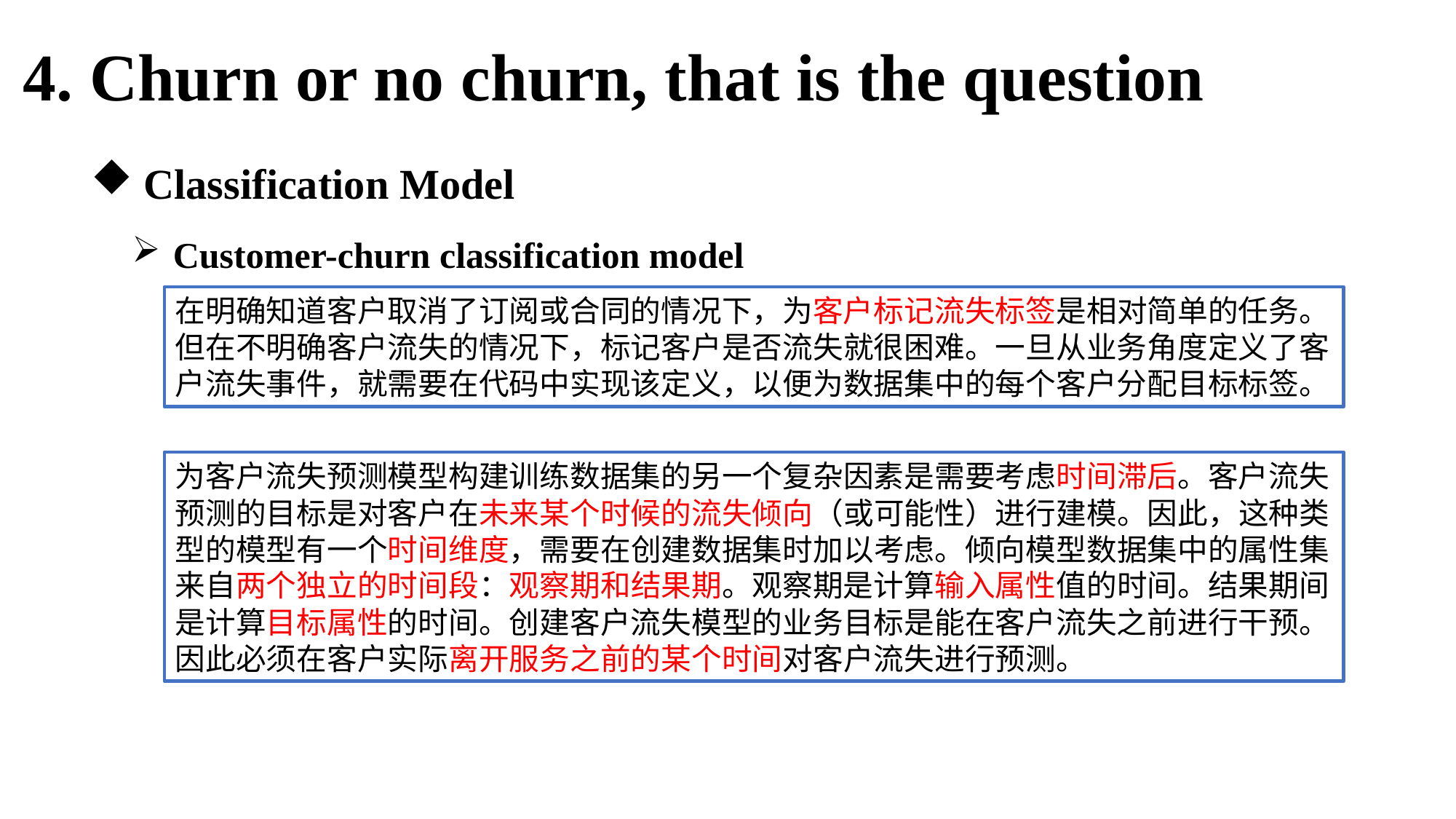

4. Churn or no churn, that is the question

 Classification Model
Customer-churn classification model
在明确知道客户取消了订阅或合同的情况下，为客户标记流失标签是相对简单的任务。但在不明确客户流失的情况下，标记客户是否流失就很困难。一旦从业务角度定义了客户流失事件，就需要在代码中实现该定义，以便为数据集中的每个客户分配目标标签。
为客户流失预测模型构建训练数据集的另一个复杂因素是需要考虑时间滞后。客户流失预测的目标是对客户在未来某个时候的流失倾向（或可能性）进行建模。因此，这种类型的模型有一个时间维度，需要在创建数据集时加以考虑。倾向模型数据集中的属性集来自两个独立的时间段：观察期和结果期。观察期是计算输入属性值的时间。结果期间是计算目标属性的时间。创建客户流失模型的业务目标是能在客户流失之前进行干预。因此必须在客户实际离开服务之前的某个时间对客户流失进行预测。
23